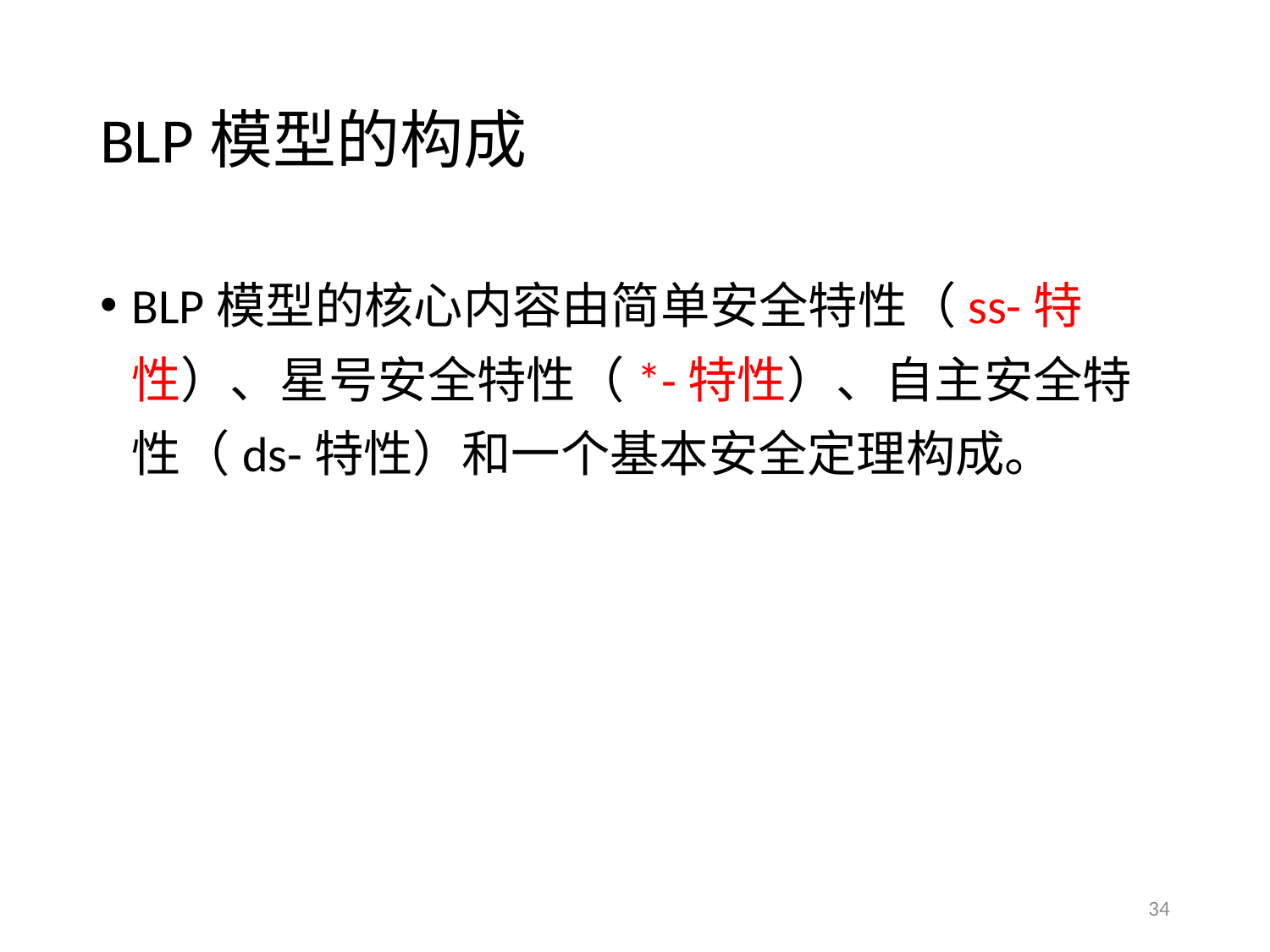

# BLP模型的构成
BLP模型的核心内容由简单安全特性（ss-特性）、星号安全特性（*-特性）、自主安全特性（ds-特性）和一个基本安全定理构成。
34